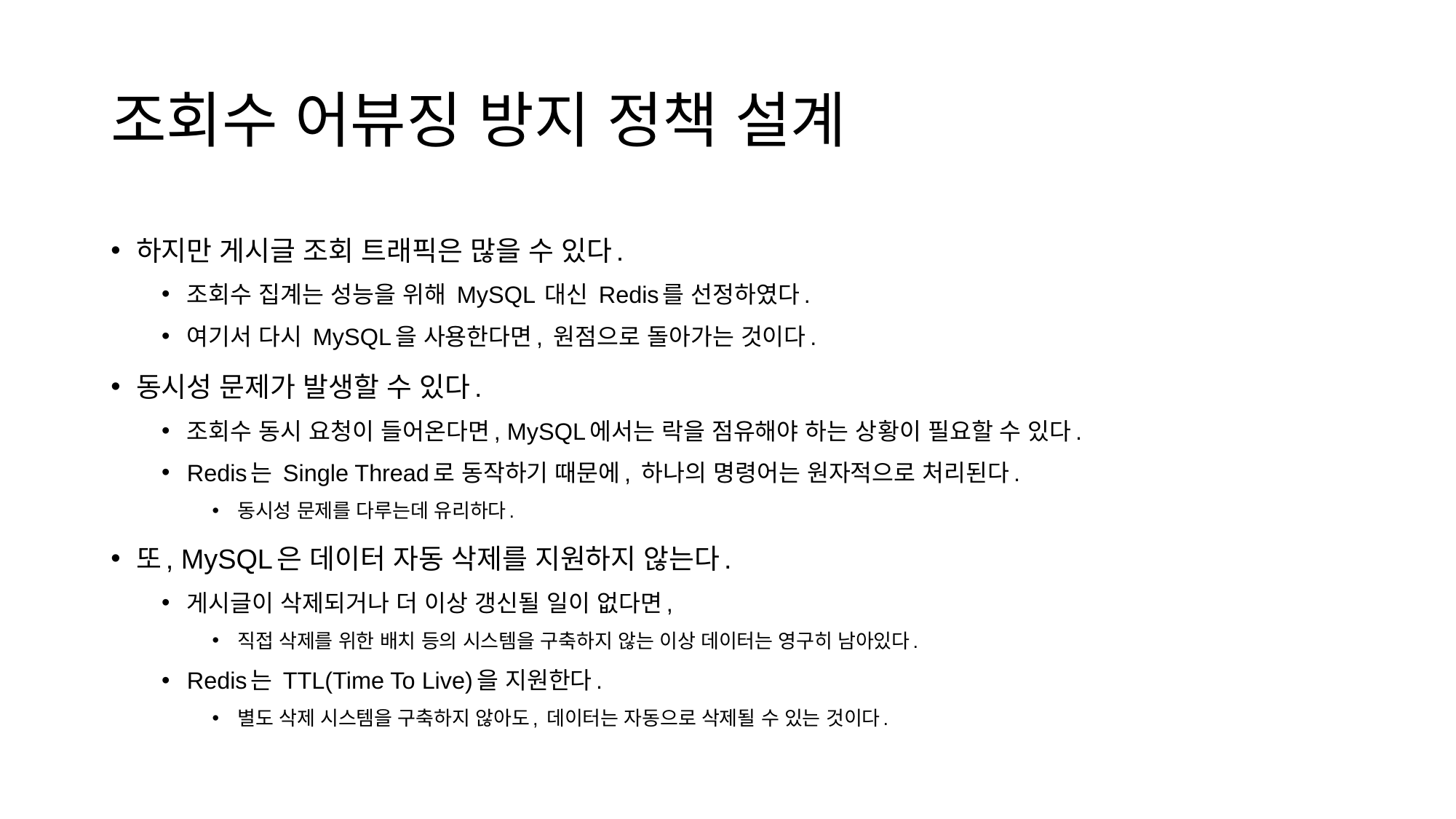

# 조회수 어뷰징 방지 정책 설계
하지만 게시글 조회 트래픽은 많을 수 있다.
조회수 집계는 성능을 위해 MySQL 대신 Redis를 선정하였다.
여기서 다시 MySQL을 사용한다면, 원점으로 돌아가는 것이다.
동시성 문제가 발생할 수 있다.
조회수 동시 요청이 들어온다면, MySQL에서는 락을 점유해야 하는 상황이 필요할 수 있다.
Redis는 Single Thread로 동작하기 때문에, 하나의 명령어는 원자적으로 처리된다.
동시성 문제를 다루는데 유리하다.
또, MySQL은 데이터 자동 삭제를 지원하지 않는다.
게시글이 삭제되거나 더 이상 갱신될 일이 없다면,
직접 삭제를 위한 배치 등의 시스템을 구축하지 않는 이상 데이터는 영구히 남아있다.
Redis는 TTL(Time To Live)을 지원한다.
별도 삭제 시스템을 구축하지 않아도, 데이터는 자동으로 삭제될 수 있는 것이다.